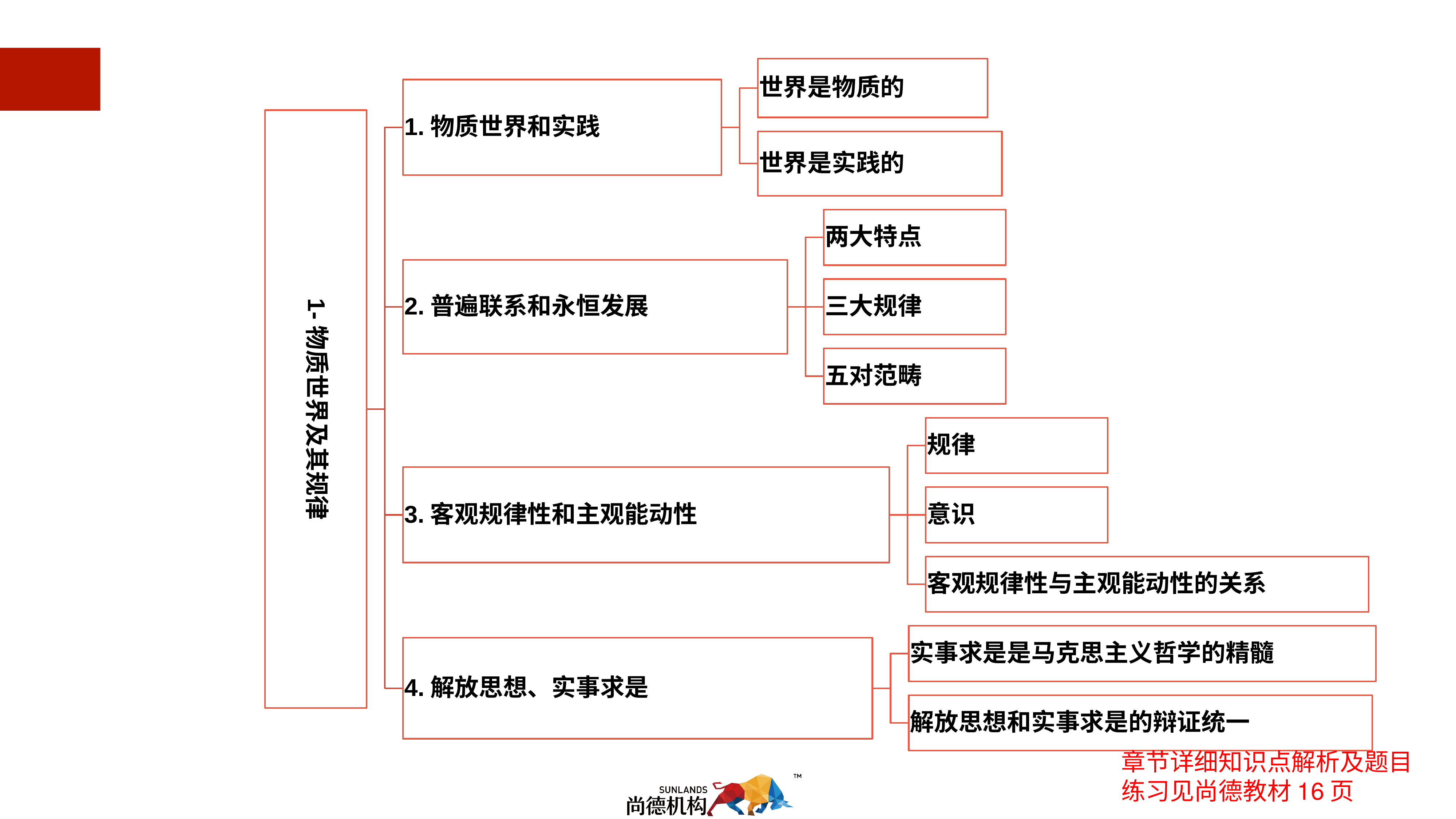

1-物质世界及其规律
1.物质世界和实践
世界是物质的
世界是实践的
2.普遍联系和永恒发展
两大特点
三大规律
五对范畴
3.客观规律性和主观能动性
规律
意识
客观规律性与主观能动性的关系
4.解放思想、实事求是
实事求是是马克思主义哲学的精髓
解放思想和实事求是的辩证统一
章节详细知识点解析及题目练习见尚德教材16页